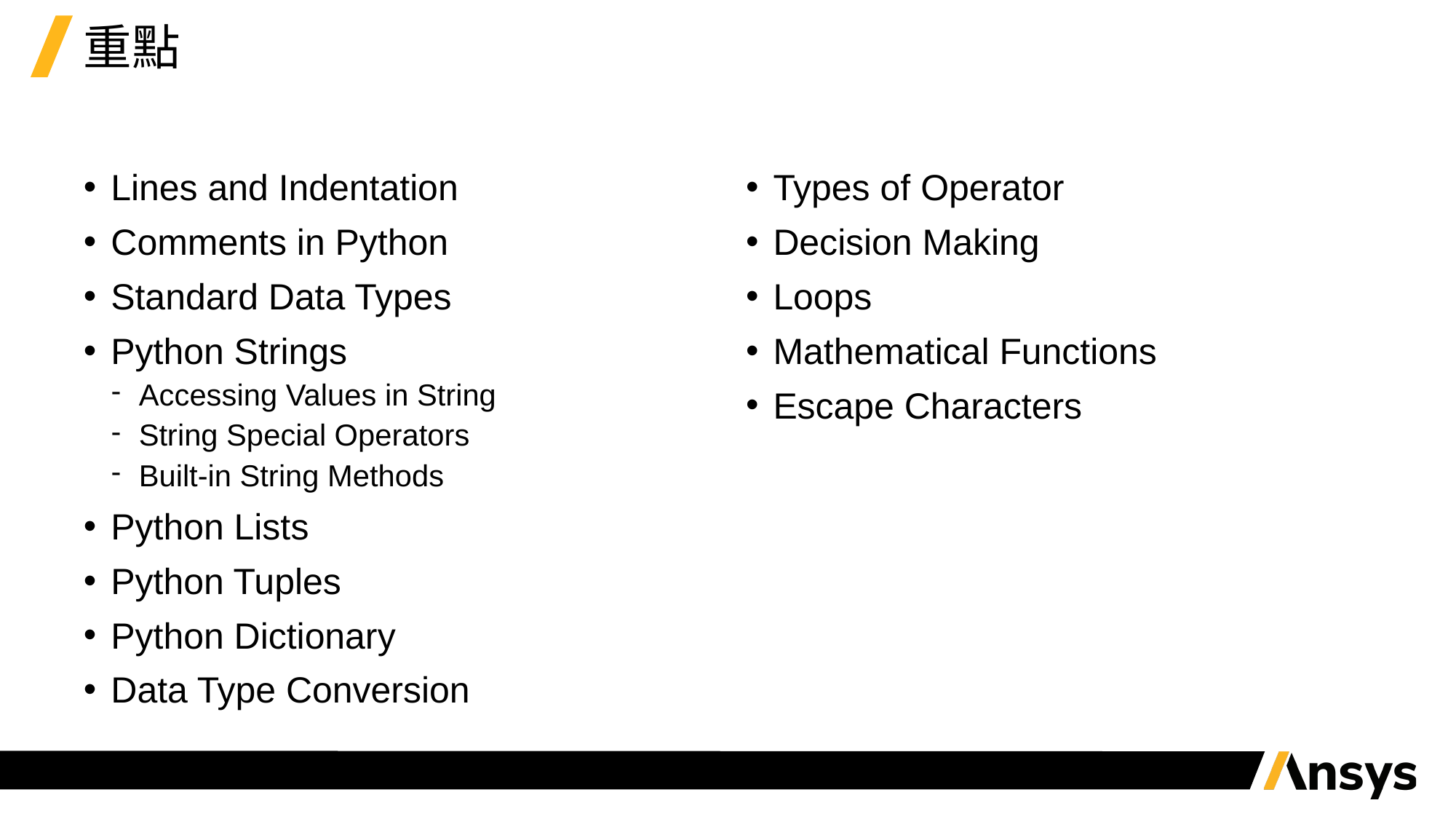

# 重點
Lines and Indentation
Comments in Python
Standard Data Types
Python Strings
Accessing Values in String
String Special Operators
Built-in String Methods
Python Lists
Python Tuples
Python Dictionary
Data Type Conversion
Types of Operator
Decision Making
Loops
Mathematical Functions
Escape Characters